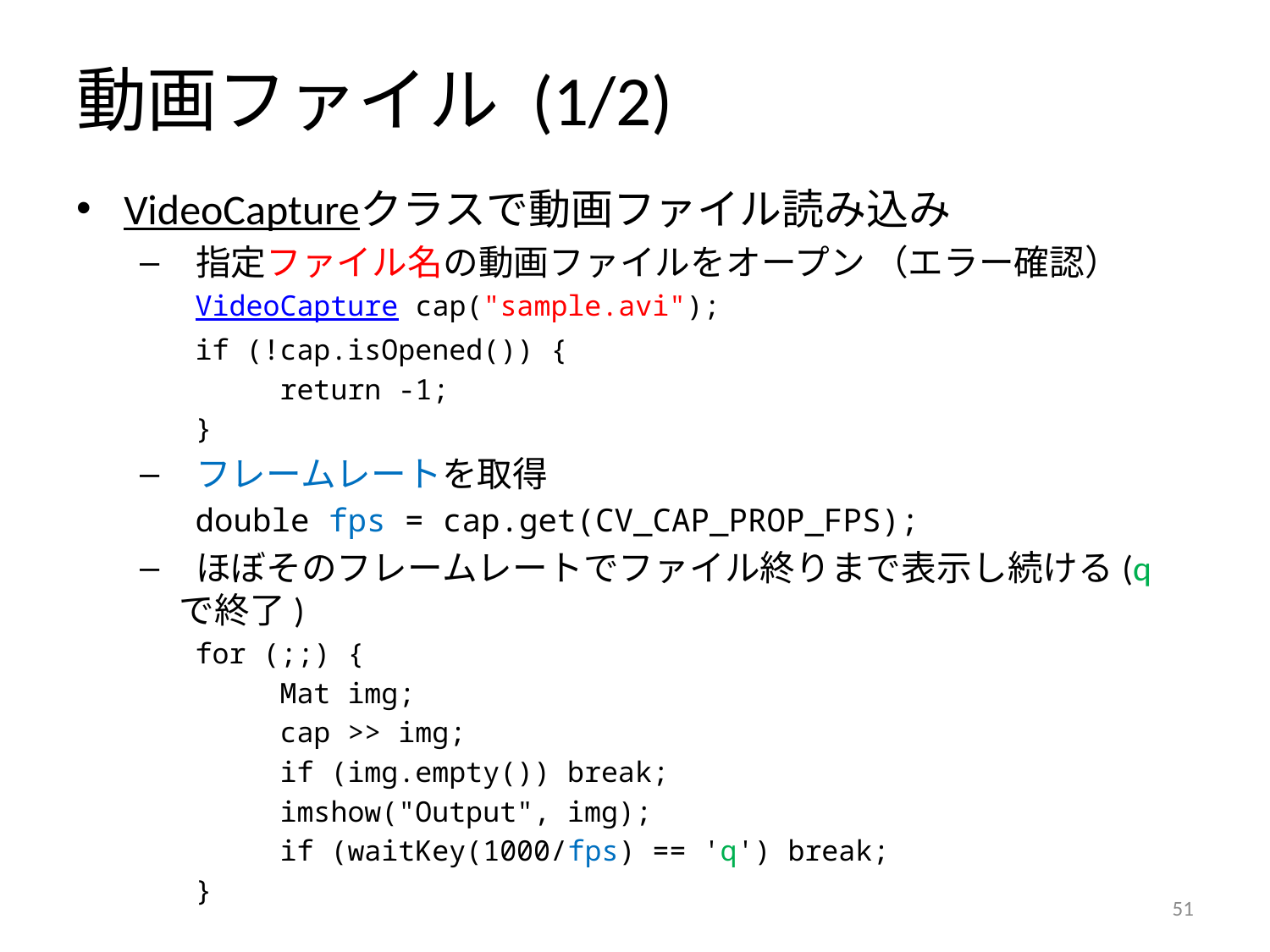

# 動画ファイル (1/2)
VideoCaptureクラスで動画ファイル読み込み
 指定ファイル名の動画ファイルをオープン （エラー確認）
VideoCapture cap("sample.avi");
if (!cap.isOpened()) {
     return -1;
}
 フレームレートを取得
double fps = cap.get(CV_CAP_PROP_FPS);
 ほぼそのフレームレートでファイル終りまで表示し続ける(qで終了)
for (;;) {
     Mat img;
     cap >> img;
     if (img.empty()) break;
     imshow("Output", img);
     if (waitKey(1000/fps) == 'q') break;
}
51